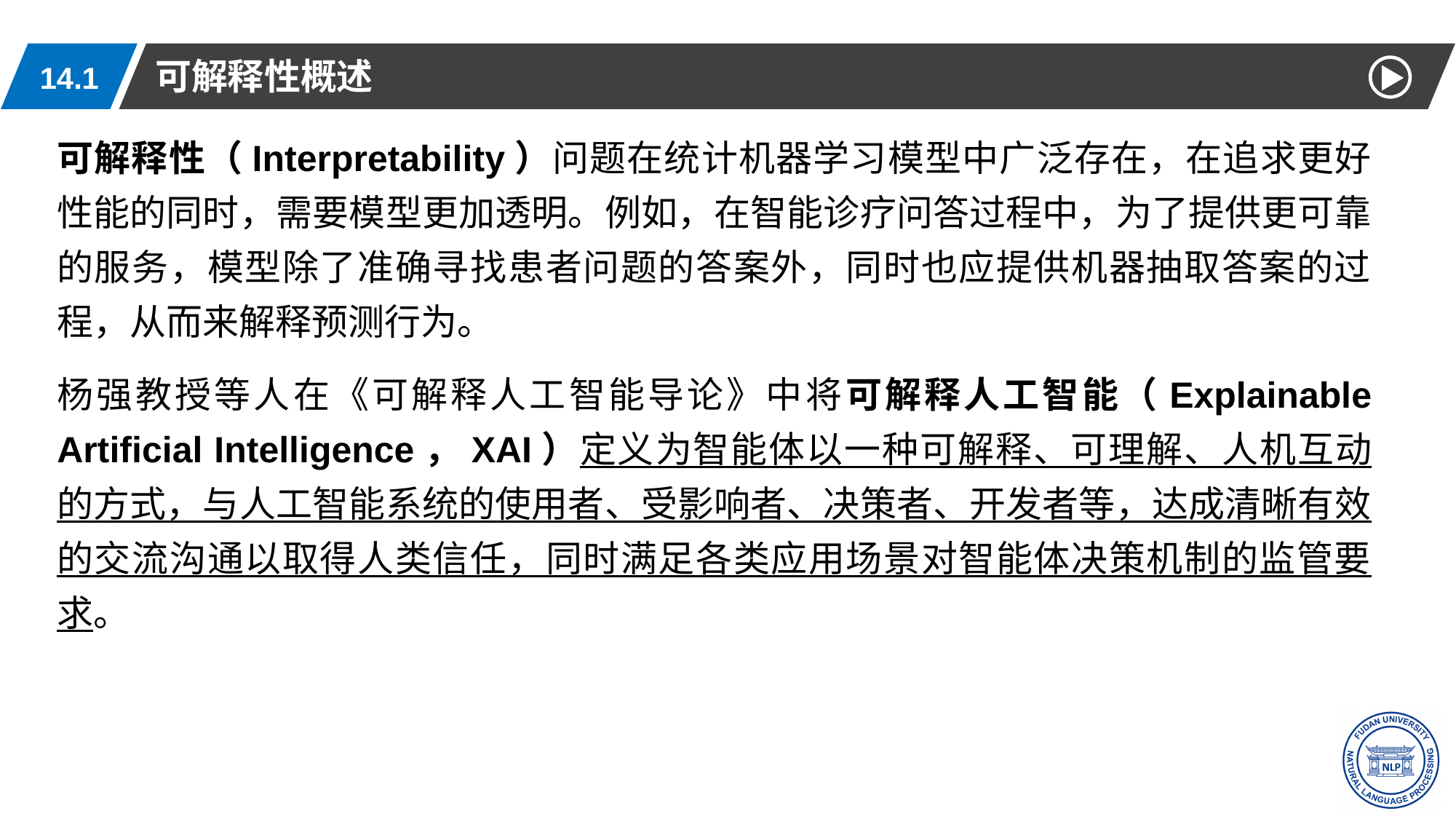

可解释性概述
14.1

可解释性（Interpretability）问题在统计机器学习模型中广泛存在，在追求更好性能的同时，需要模型更加透明。例如，在智能诊疗问答过程中，为了提供更可靠的服务，模型除了准确寻找患者问题的答案外，同时也应提供机器抽取答案的过程，从而来解释预测行为。
杨强教授等人在《可解释人工智能导论》中将可解释人工智能（Explainable Artificial Intelligence，XAI）定义为智能体以一种可解释、可理解、人机互动的方式，与人工智能系统的使用者、受影响者、决策者、开发者等，达成清晰有效的交流沟通以取得人类信任，同时满足各类应用场景对智能体决策机制的监管要求。
5